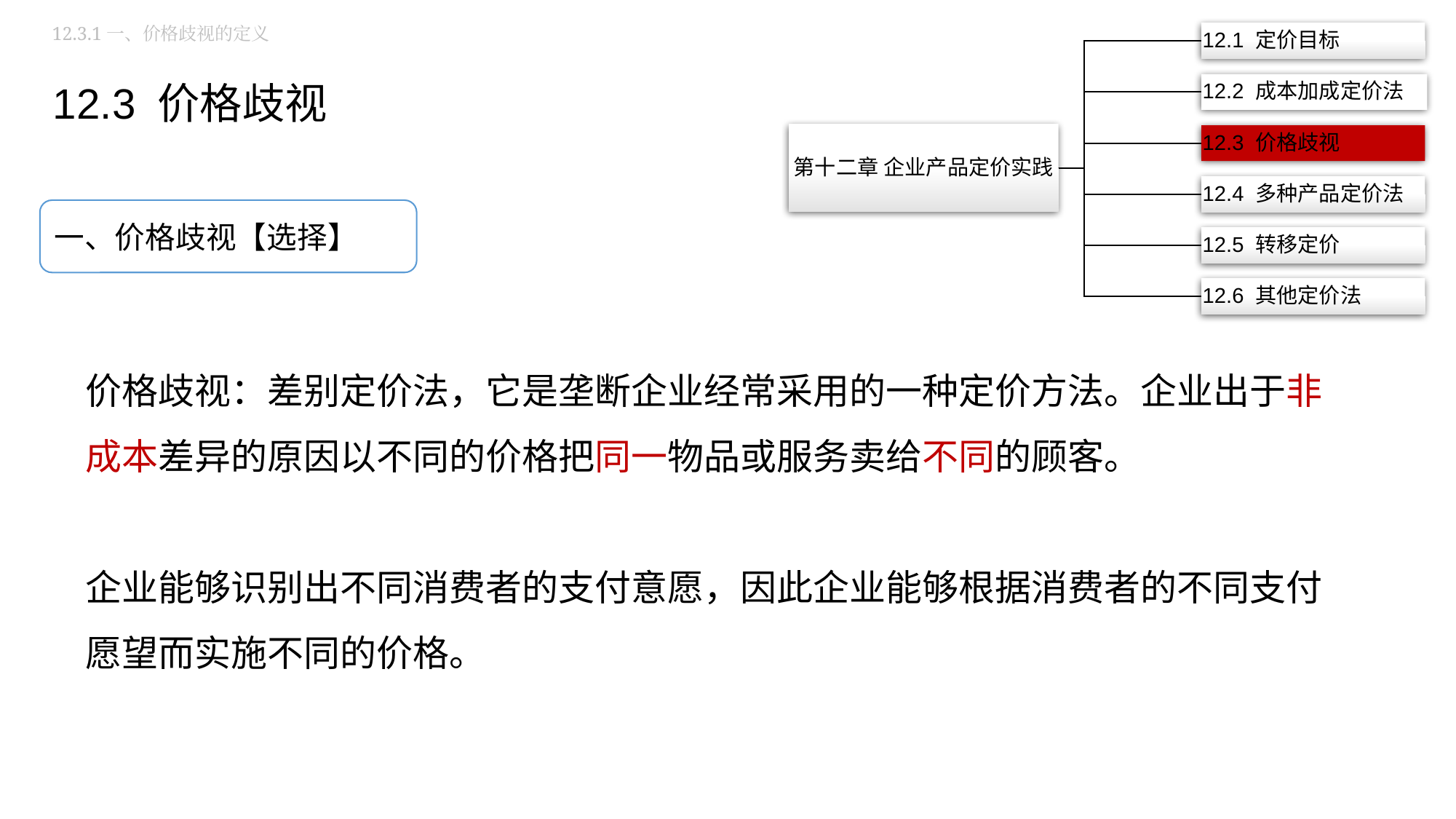

第十二章 企业产品定价实践
12.1 定价目标
12.2 成本加成定价法
12.3 价格歧视
12.4 多种产品定价法
12.5 转移定价
12.6 其他定价法
12.3.1一、价格歧视的定义
12.3 价格歧视
一、价格歧视【选择】
价格歧视：差别定价法，它是垄断企业经常采用的一种定价方法。企业出于非成本差异的原因以不同的价格把同一物品或服务卖给不同的顾客。

企业能够识别出不同消费者的支付意愿，因此企业能够根据消费者的不同支付愿望而实施不同的价格。